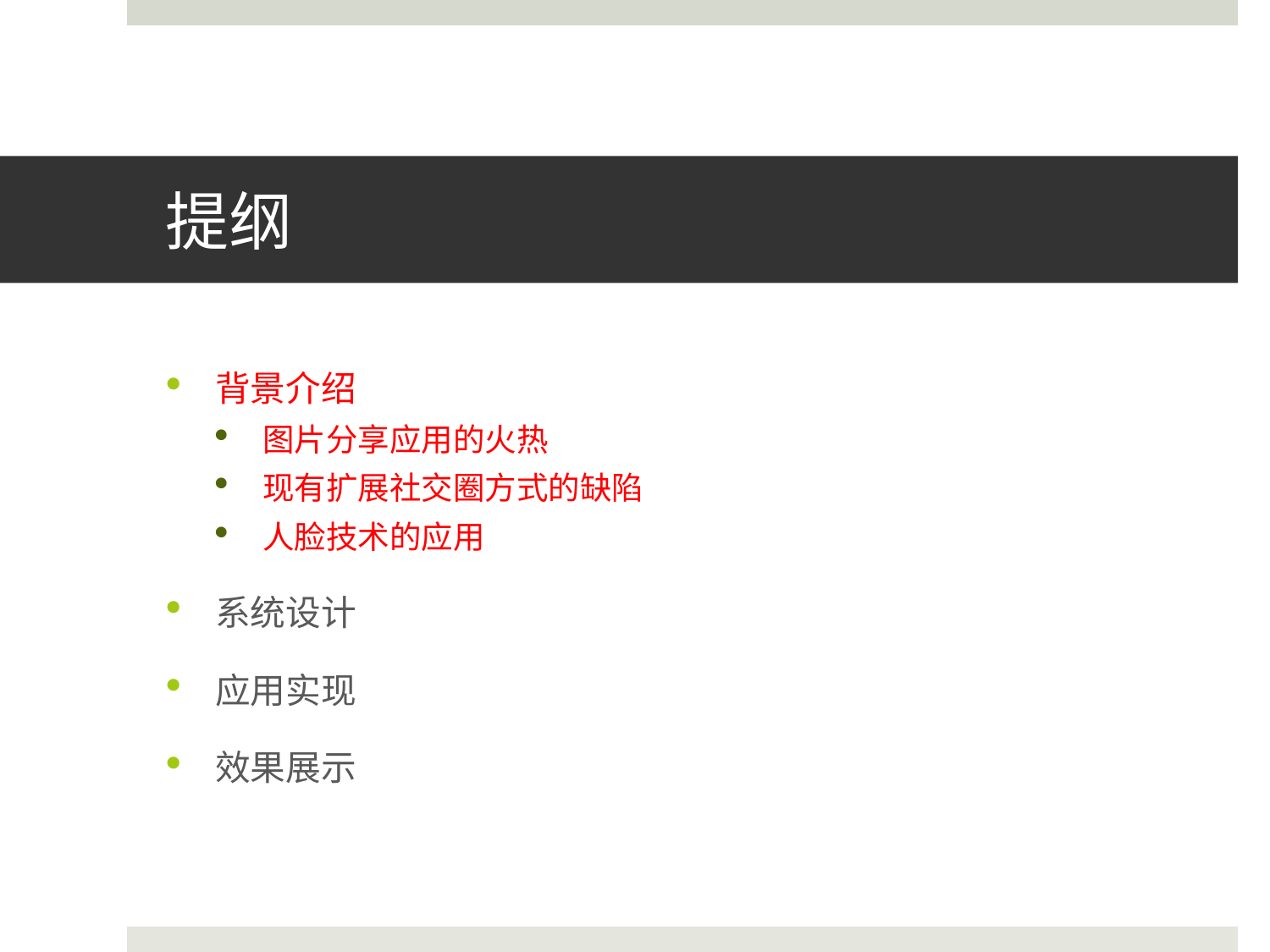

# 提纲
背景介绍
图片分享应用的火热
现有扩展社交圈方式的缺陷
人脸技术的应用
系统设计
应用实现
效果展示